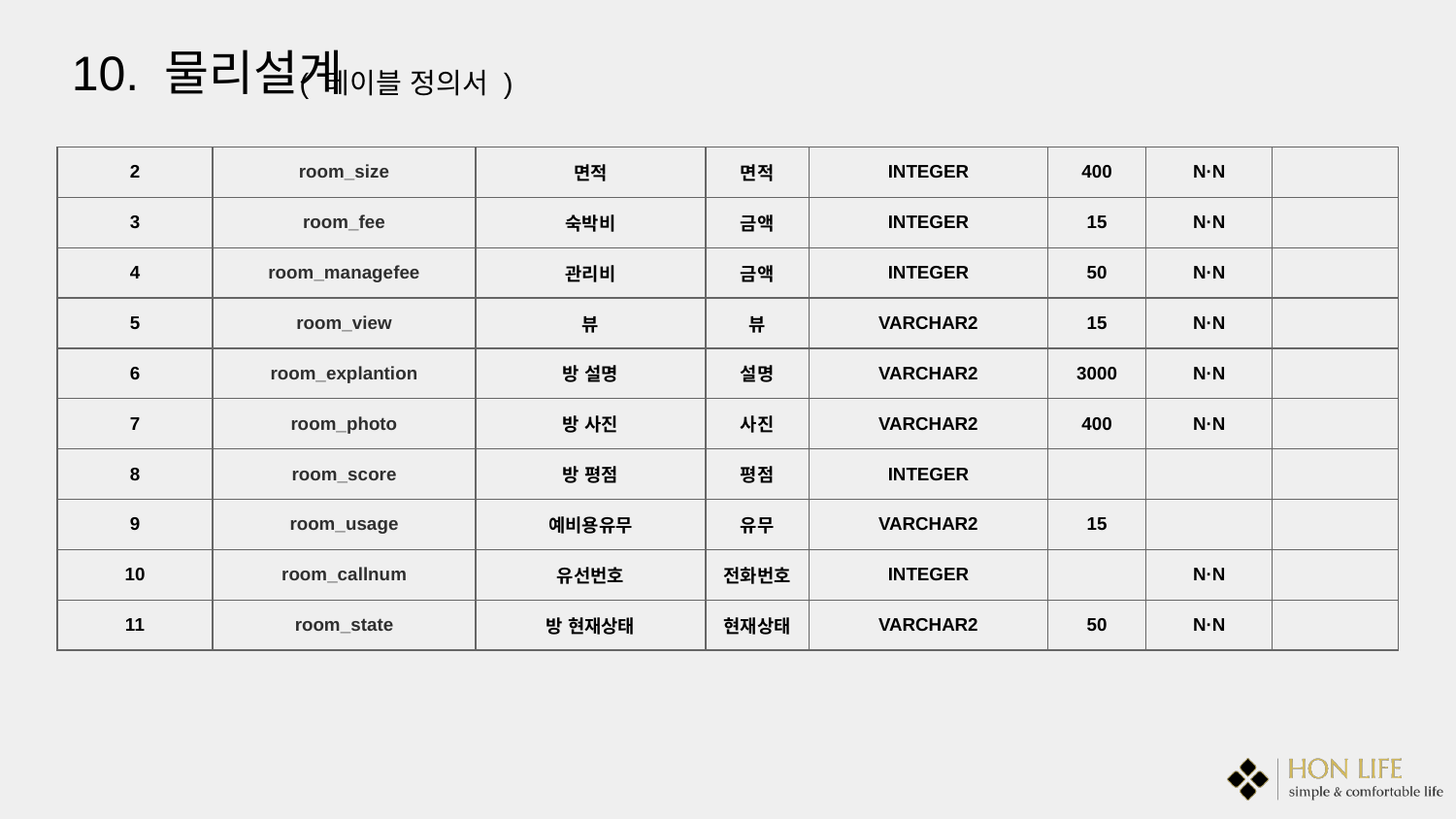

10. 물리설계
( 테이블 정의서 )

| 2 | room\_size | 면적 | 면적 | INTEGER | 400 | N·N |  |
| --- | --- | --- | --- | --- | --- | --- | --- |
| 3 | room\_fee | 숙박비 | 금액 | INTEGER | 15 | N·N |  |
| 4 | room\_managefee | 관리비 | 금액 | INTEGER | 50 | N·N |  |
| 5 | room\_view | 뷰 | 뷰 | VARCHAR2 | 15 | N·N |  |
| 6 | room\_explantion | 방 설명 | 설명 | VARCHAR2 | 3000 | N·N |  |
| 7 | room\_photo | 방 사진 | 사진 | VARCHAR2 | 400 | N·N |  |
| 8 | room\_score | 방 평점 | 평점 | INTEGER |  |  |  |
| 9 | room\_usage | 예비용유무 | 유무 | VARCHAR2 | 15 |  |  |
| 10 | room\_callnum | 유선번호 | 전화번호 | INTEGER |  | N·N |  |
| 11 | room\_state | 방 현재상태 | 현재상태 | VARCHAR2 | 50 | N·N |  |